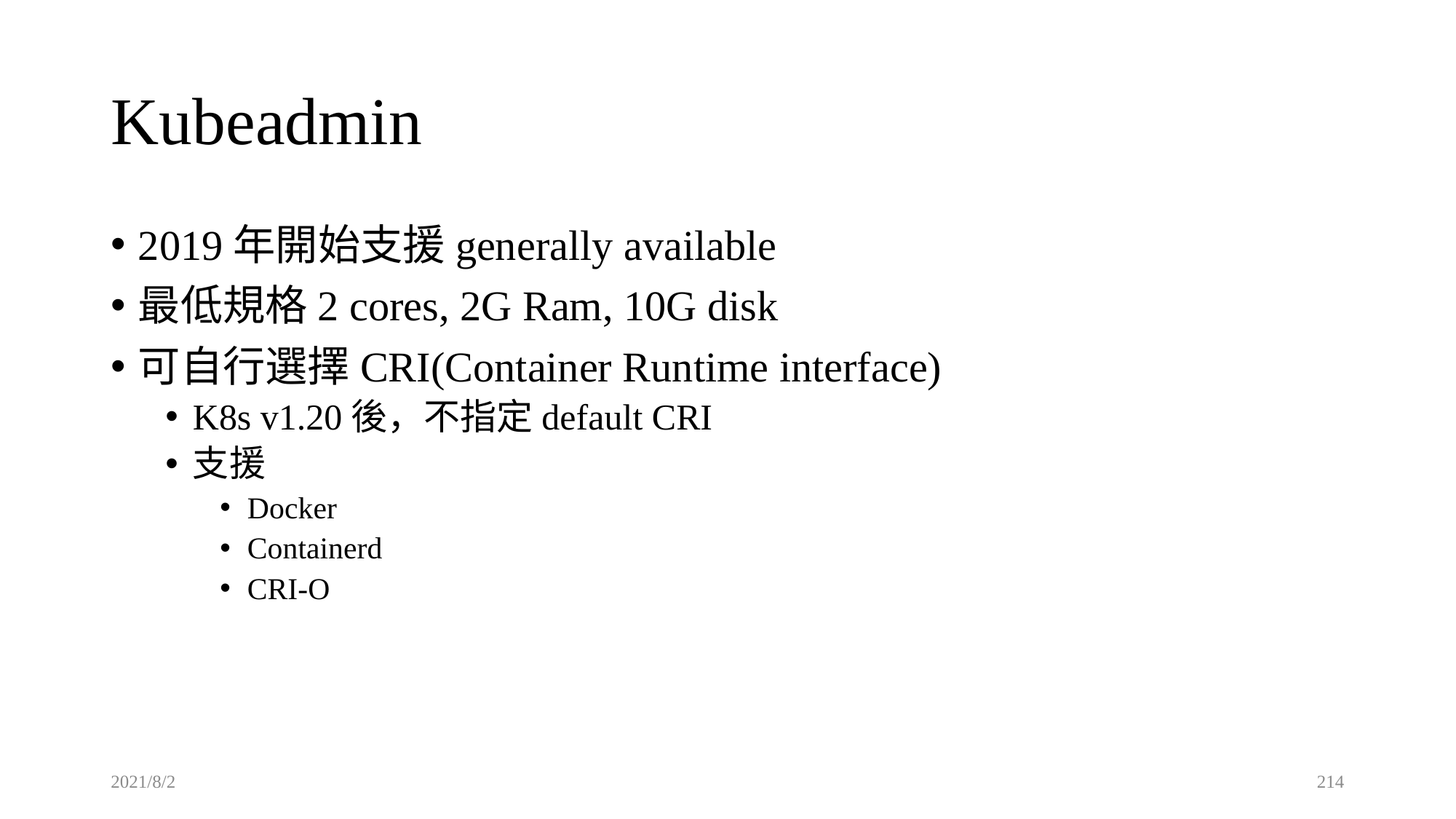

# Kubeadmin
2019年開始支援generally available
最低規格2 cores, 2G Ram, 10G disk
可自行選擇CRI(Container Runtime interface)
K8s v1.20後，不指定default CRI
支援
Docker
Containerd
CRI-O

2021/8/2
214